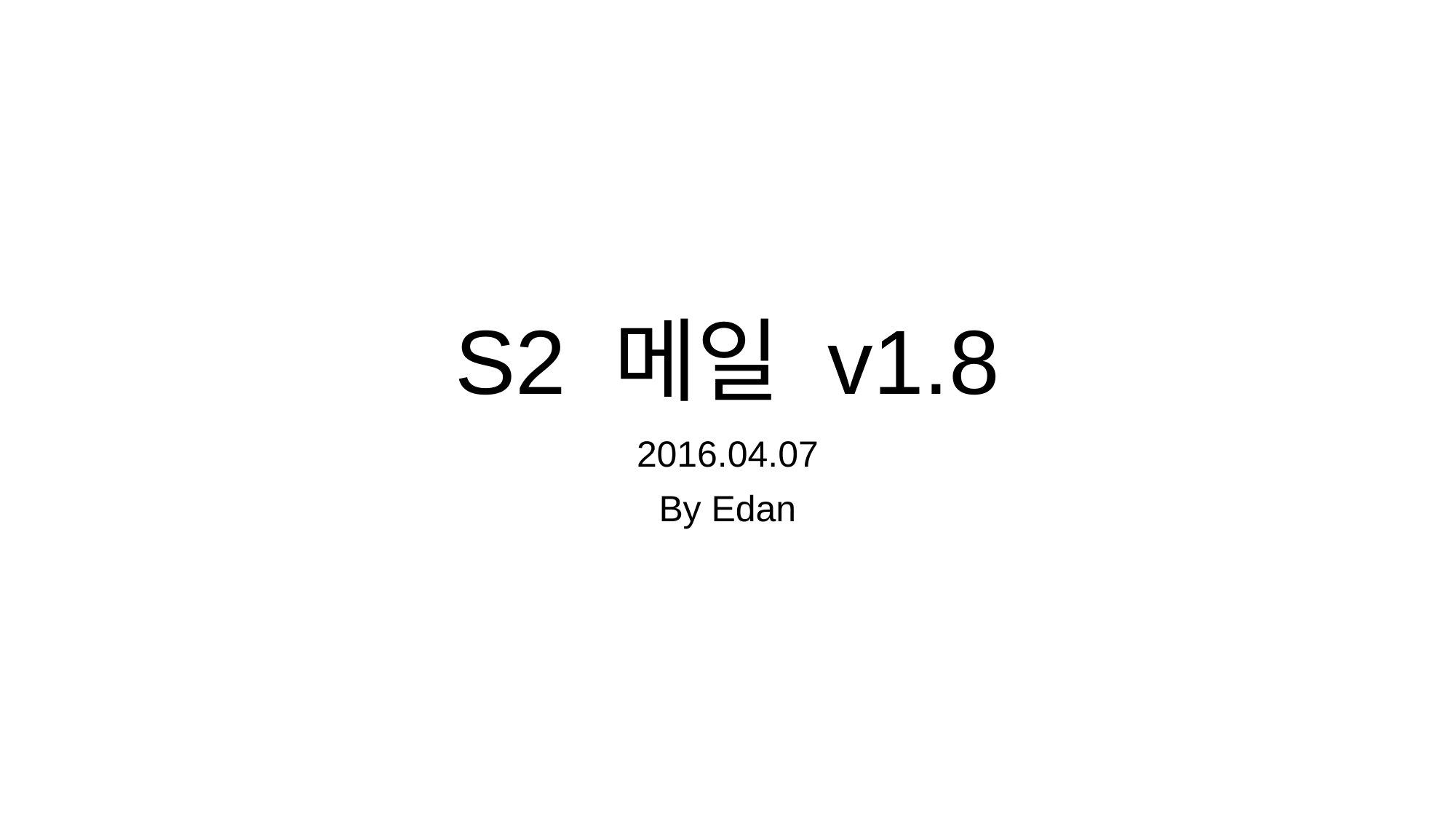

# S2 메일 v1.8
2016.04.07
By Edan